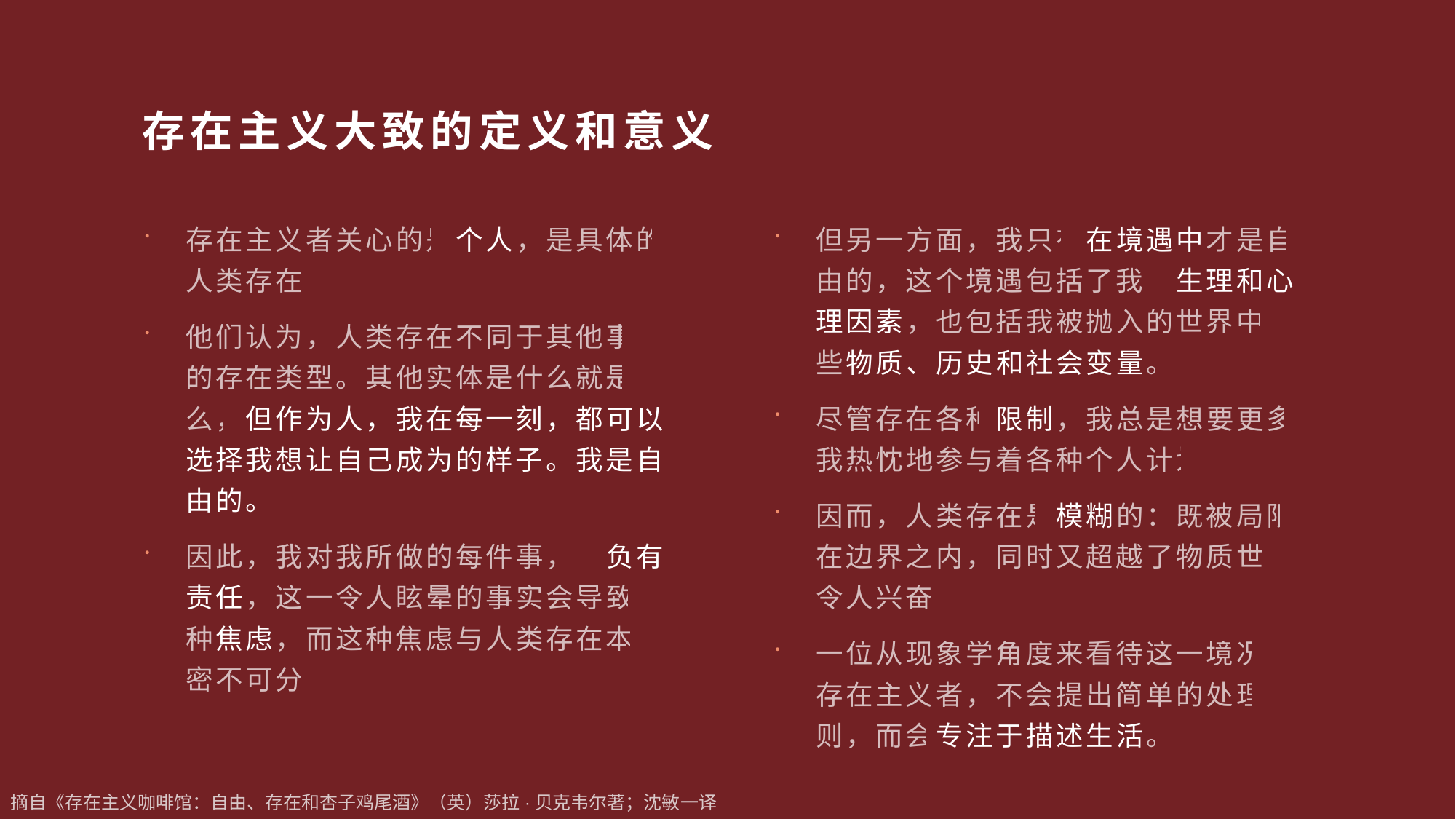

# 存在主义大致的定义和意义
存在主义者关心的是个人，是具体的人类存在。
他们认为，人类存在不同于其他事物的存在类型。其他实体是什么就是什么，但作为人，我在每一刻，都可以选择我想让自己成为的样子。我是自由的。
因此，我对我所做的每件事，都负有责任，这一令人眩晕的事实会导致一种焦虑，而这种焦虑与人类存在本身密不可分。
但另一方面，我只有在境遇中才是自由的，这个境遇包括了我的生理和心理因素，也包括我被抛入的世界中那些物质、历史和社会变量。
尽管存在各种限制，我总是想要更多：我热忱地参与着各种个人计划。
因而，人类存在是模糊的：既被局限在边界之内，同时又超越了物质世界，令人兴奋。
一位从现象学角度来看待这一境况的存在主义者，不会提出简单的处理原则，而会专注于描述生活。
摘自《存在主义咖啡馆：自由、存在和杏子鸡尾酒》（英）莎拉·贝克韦尔著；沈敏一译